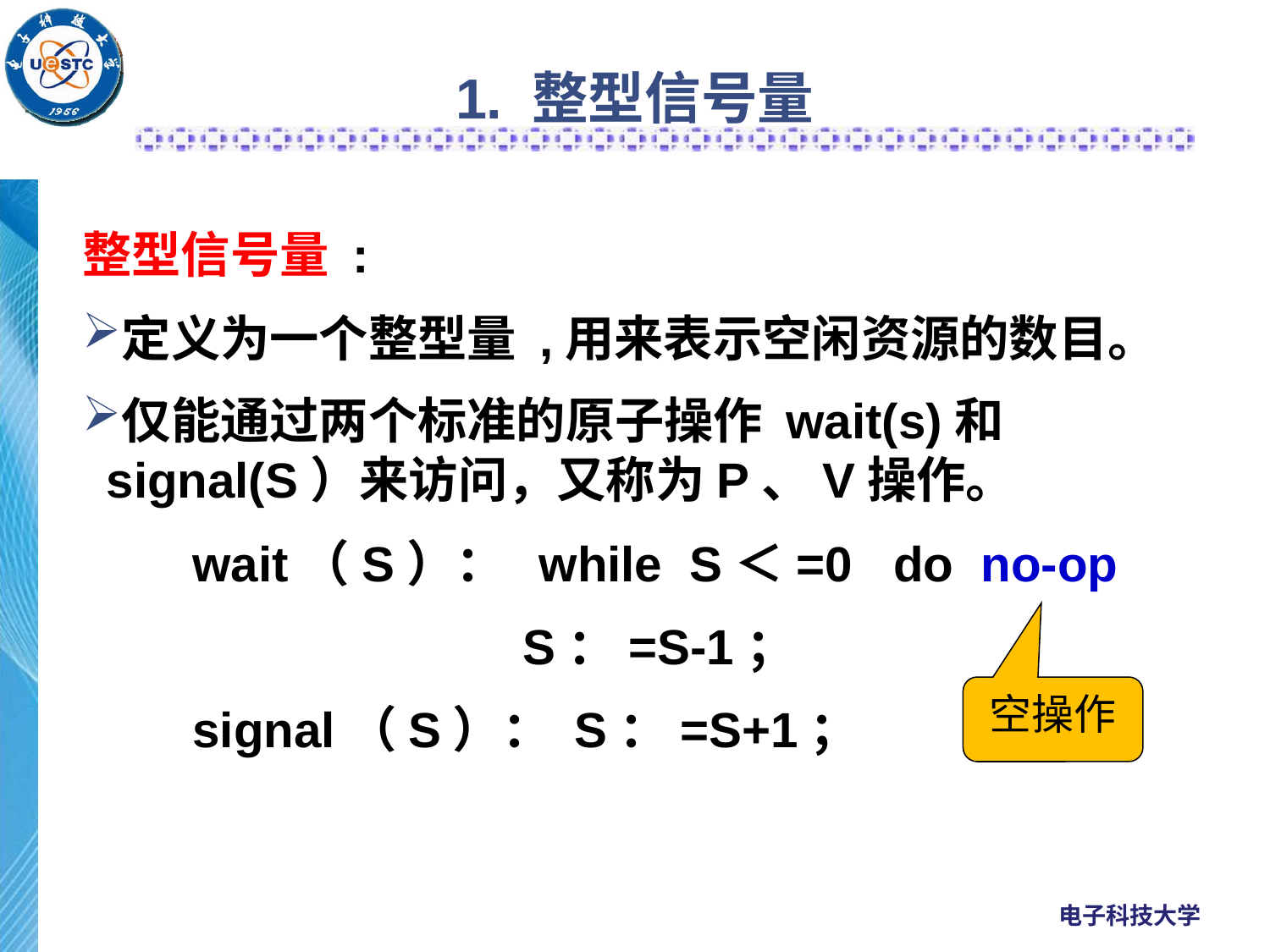

# 1. 整型信号量
整型信号量 :
定义为一个整型量 ,用来表示空闲资源的数目。
仅能通过两个标准的原子操作 wait(s)和signal(S）来访问，又称为P、V操作。
        wait（S）：  while  S＜=0   do  no-op
                                S：=S-1；
        signal（S）： S：=S+1；
空操作